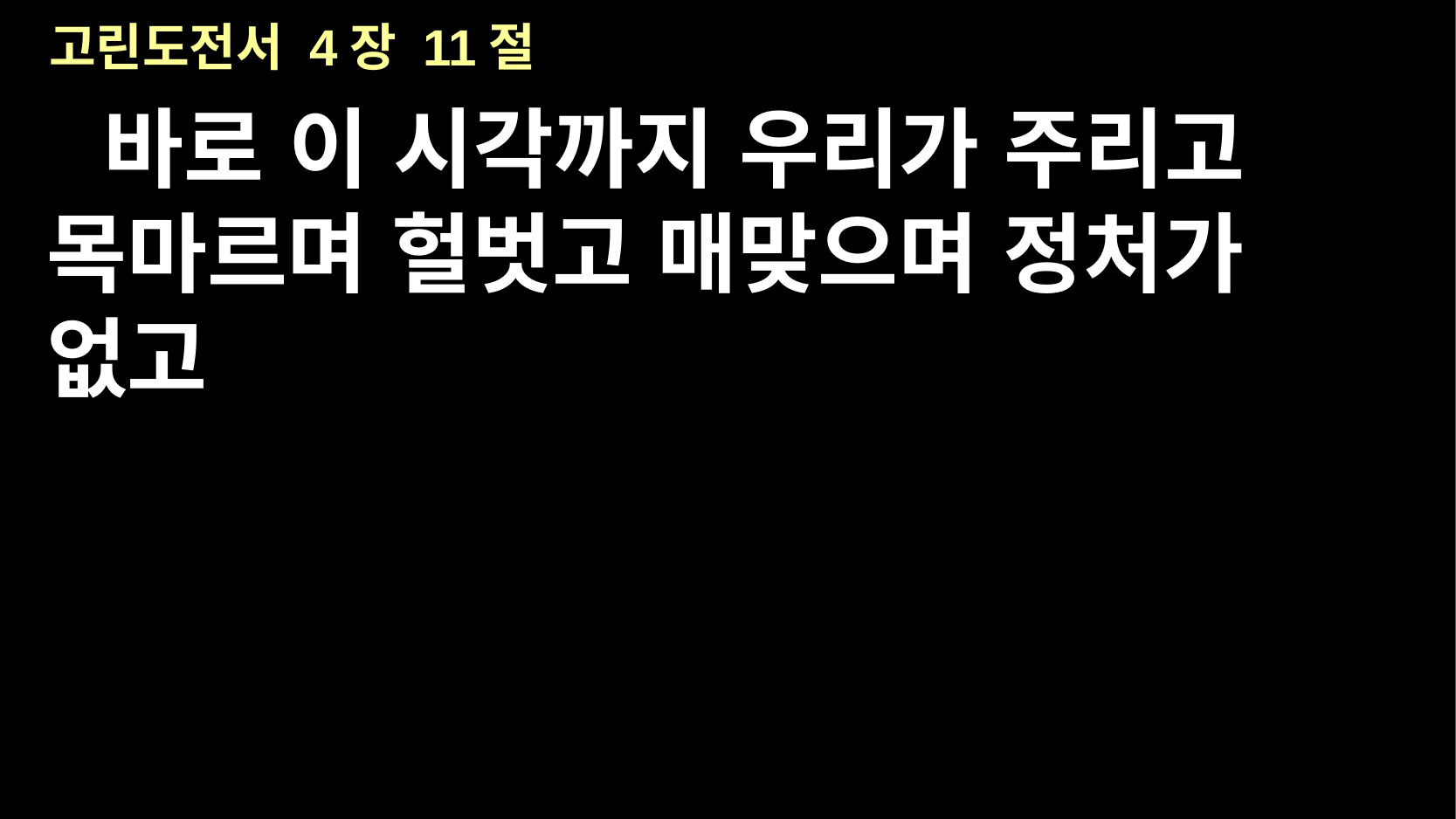

# 고린도전서 4장 11절
바로 이 시각까지 우리가 주리고 목마르며 헐벗고 매맞으며 정처가 없고